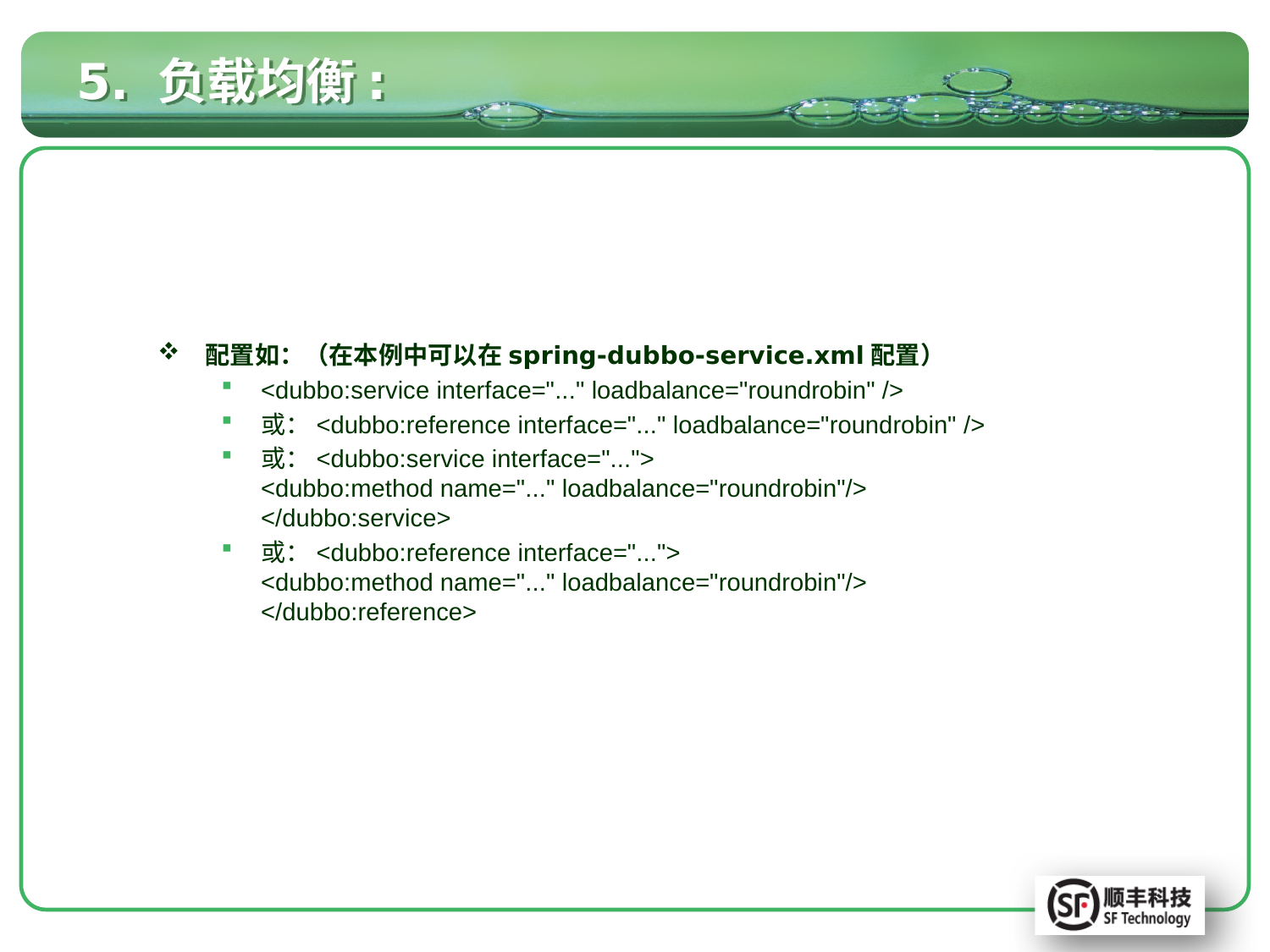

# 5. 负载均衡:
配置如：（在本例中可以在spring-dubbo-service.xml配置）
<dubbo:service interface="..." loadbalance="roundrobin" />
或：<dubbo:reference interface="..." loadbalance="roundrobin" />
或：<dubbo:service interface="...">
<dubbo:method name="..." loadbalance="roundrobin"/>
</dubbo:service>
或：<dubbo:reference interface="...">
<dubbo:method name="..." loadbalance="roundrobin"/>
</dubbo:reference>